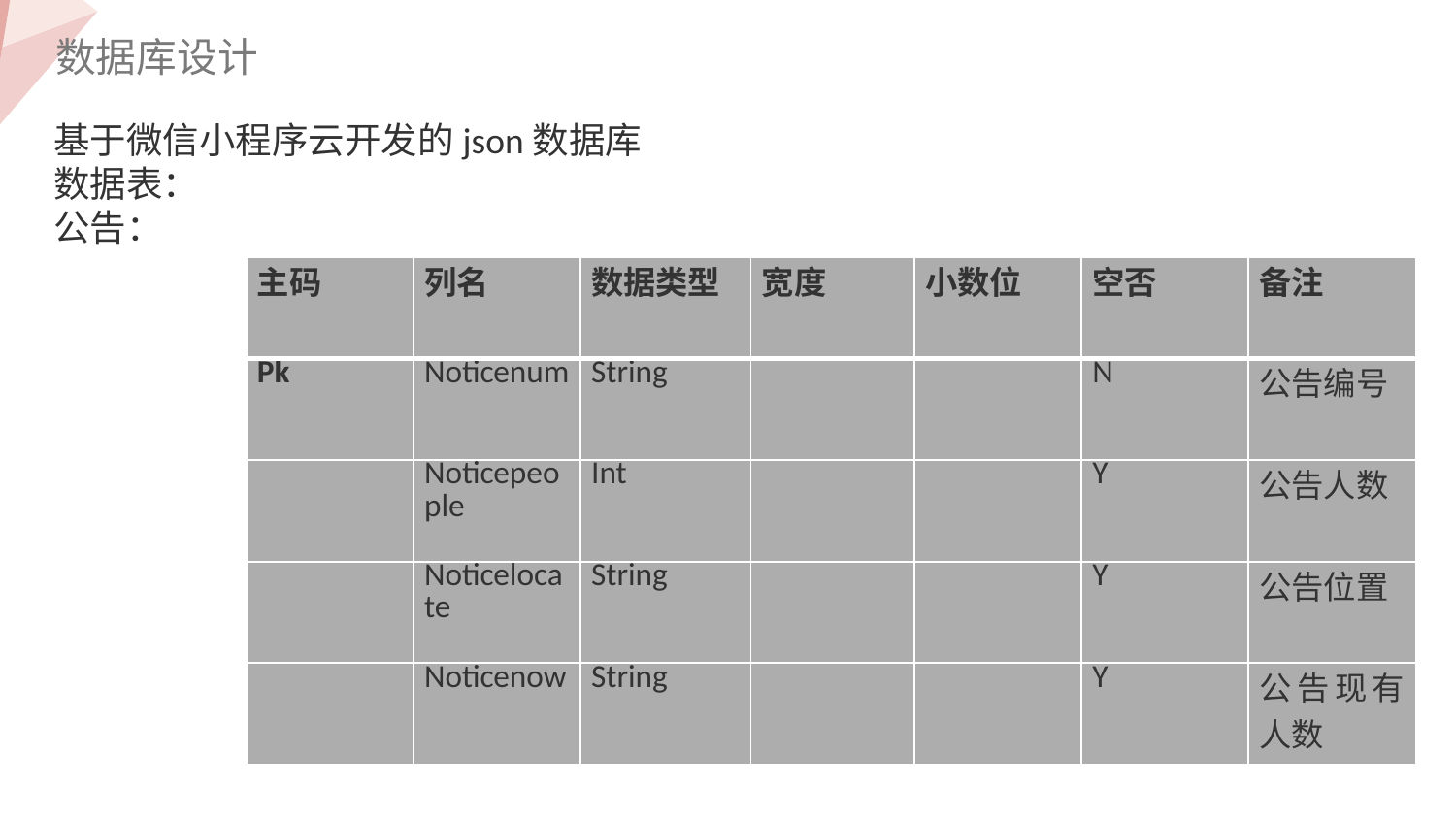

数据库设计

基于微信小程序云开发的json数据库
数据表：
公告：
| 主码 | 列名 | 数据类型 | 宽度 | 小数位 | 空否 | 备注 |
| --- | --- | --- | --- | --- | --- | --- |
| Pk | Noticenum | String |  |  | N | 公告编号 |
|  | Noticepeople | Int |  |  | Y | 公告人数 |
|  | Noticelocate | String |  |  | Y | 公告位置 |
|  | Noticenow | String |  |  | Y | 公告现有人数 |